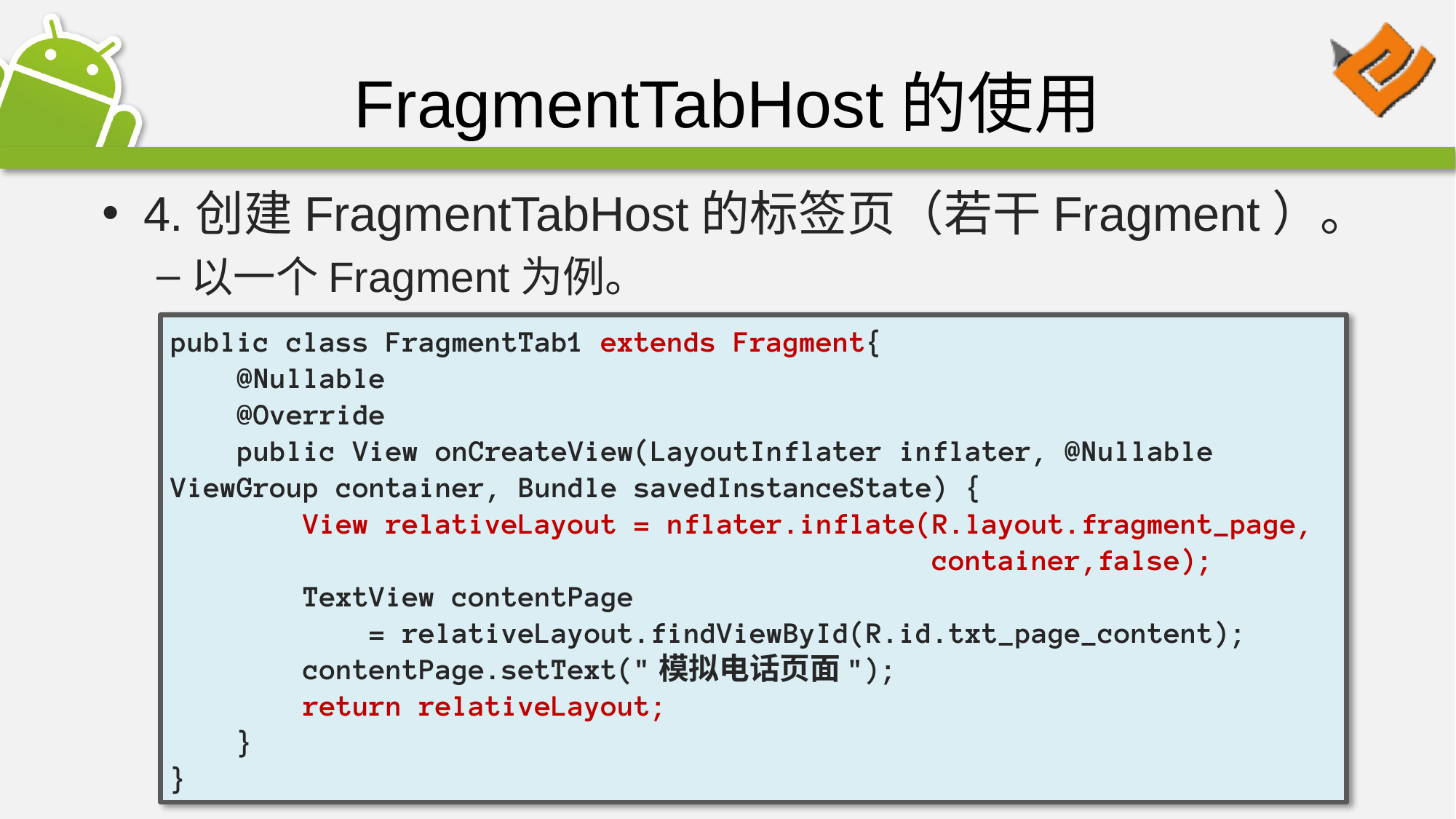

# FragmentTabHost的使用
4.创建FragmentTabHost的标签页（若干Fragment）。
以一个Fragment为例。
public class FragmentTab1 extends Fragment{
    @Nullable
    @Override
    public View onCreateView(LayoutInflater inflater, @Nullable ViewGroup container, Bundle savedInstanceState) {
        View relativeLayout = nflater.inflate(R.layout.fragment_page,
                                              container,false);
        TextView contentPage
            = relativeLayout.findViewById(R.id.txt_page_content);
        contentPage.setText("模拟电话页面");
        return relativeLayout;
    }
}